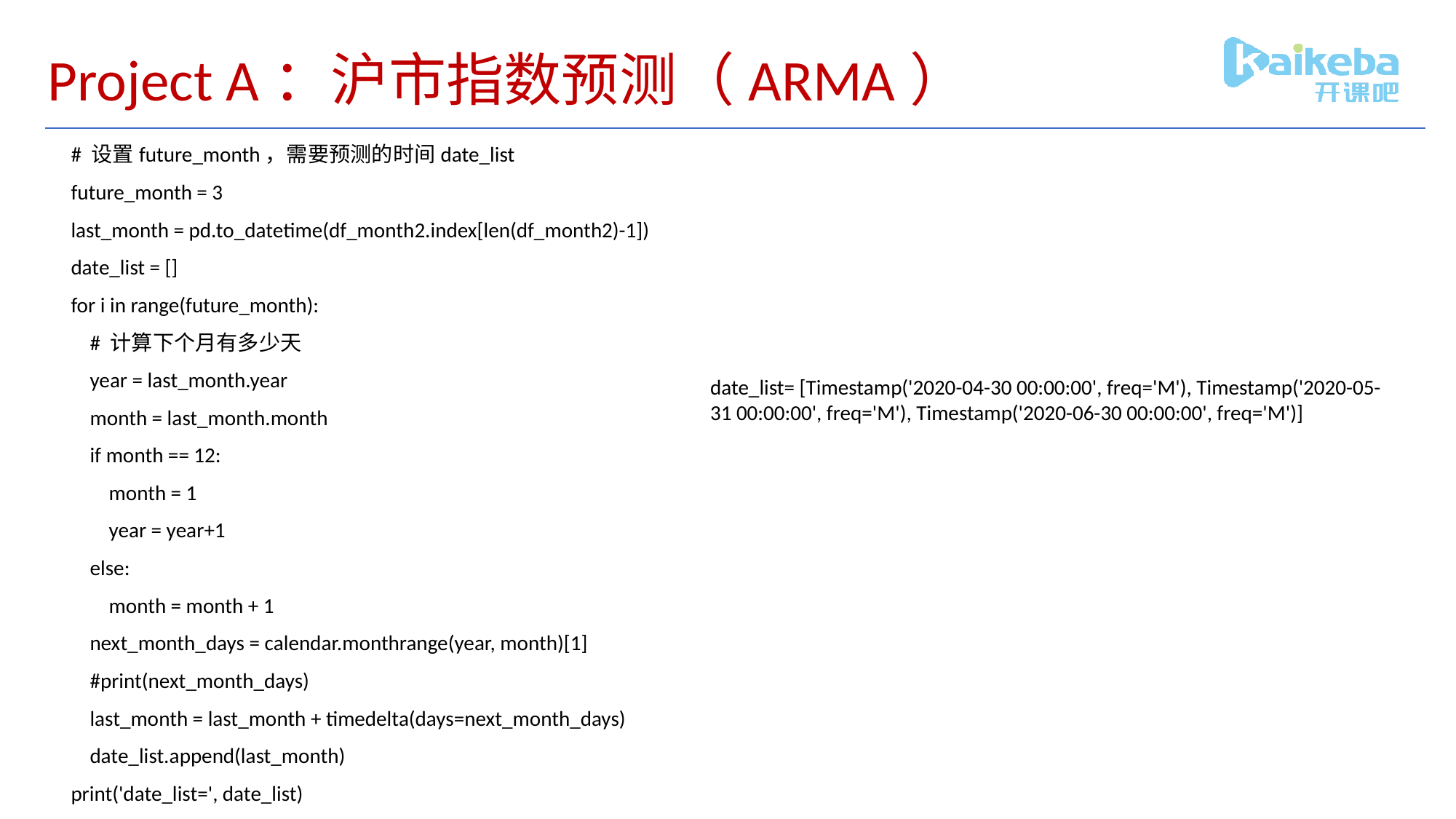

# Project A：沪市指数预测（ARMA）
# 设置future_month，需要预测的时间date_list
future_month = 3
last_month = pd.to_datetime(df_month2.index[len(df_month2)-1])
date_list = []
for i in range(future_month):
    # 计算下个月有多少天
    year = last_month.year
    month = last_month.month
    if month == 12:
        month = 1
        year = year+1
    else:
        month = month + 1
    next_month_days = calendar.monthrange(year, month)[1]
    #print(next_month_days)
    last_month = last_month + timedelta(days=next_month_days)
    date_list.append(last_month)
print('date_list=', date_list)
date_list= [Timestamp('2020-04-30 00:00:00', freq='M'), Timestamp('2020-05-31 00:00:00', freq='M'), Timestamp('2020-06-30 00:00:00', freq='M')]